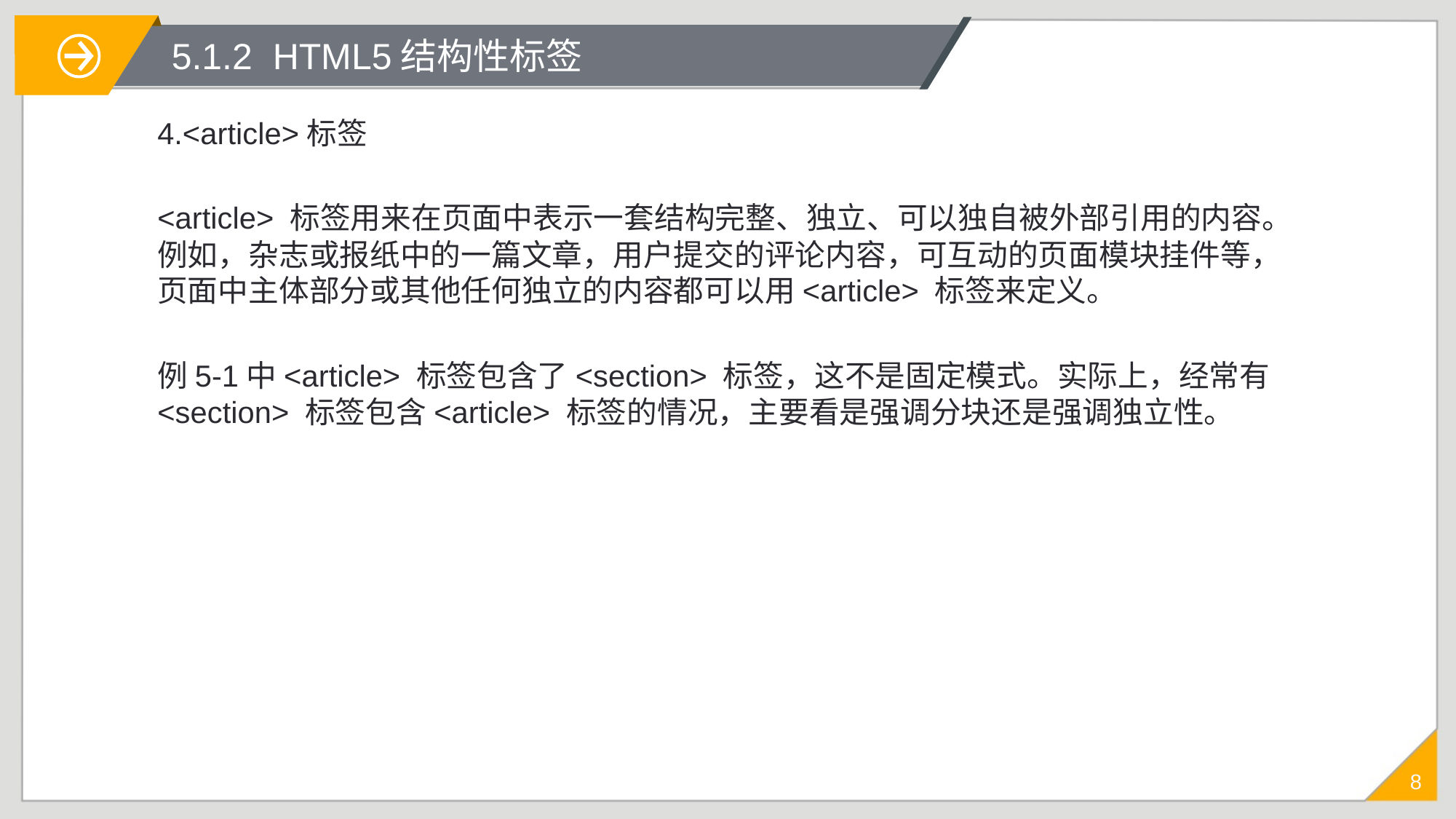

# 5.1.2  HTML5结构性标签
4.<article>标签

<article> 标签用来在页面中表示一套结构完整、独立、可以独自被外部引用的内容。例如，杂志或报纸中的一篇文章，用户提交的评论内容，可互动的页面模块挂件等，页面中主体部分或其他任何独立的内容都可以用<article> 标签来定义。

例5-1中<article> 标签包含了<section> 标签，这不是固定模式。实际上，经常有<section> 标签包含<article> 标签的情况，主要看是强调分块还是强调独立性。